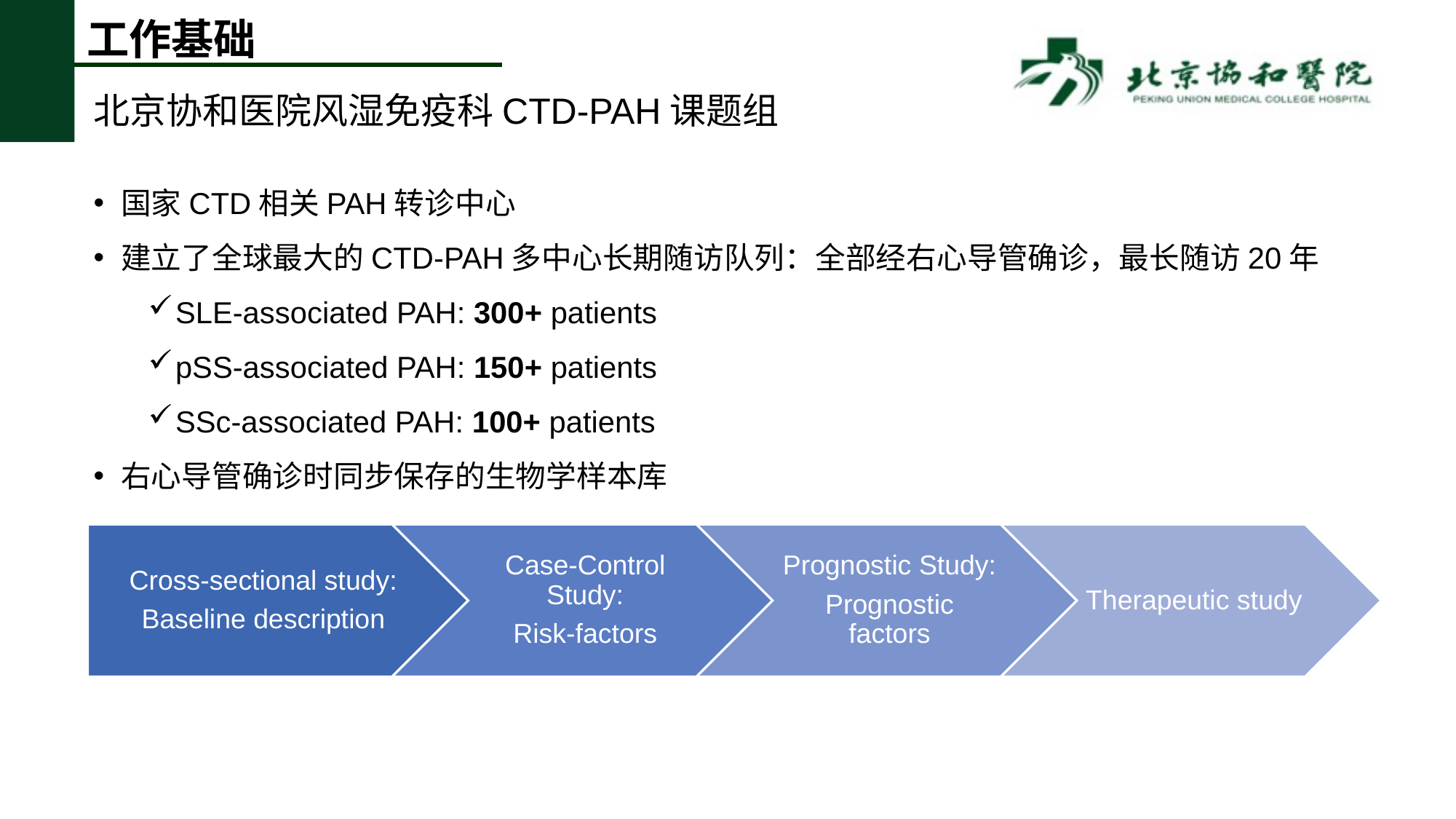

# 工作基础
北京协和医院风湿免疫科CTD-PAH课题组
国家CTD相关PAH转诊中心
建立了全球最大的CTD-PAH多中心长期随访队列：全部经右心导管确诊，最长随访20年
SLE-associated PAH: 300+ patients
pSS-associated PAH: 150+ patients
SSc-associated PAH: 100+ patients
右心导管确诊时同步保存的生物学样本库
Cross-sectional study:
Baseline description
Case-Control Study:
Risk-factors
Prognostic Study:
Prognostic factors
Therapeutic study